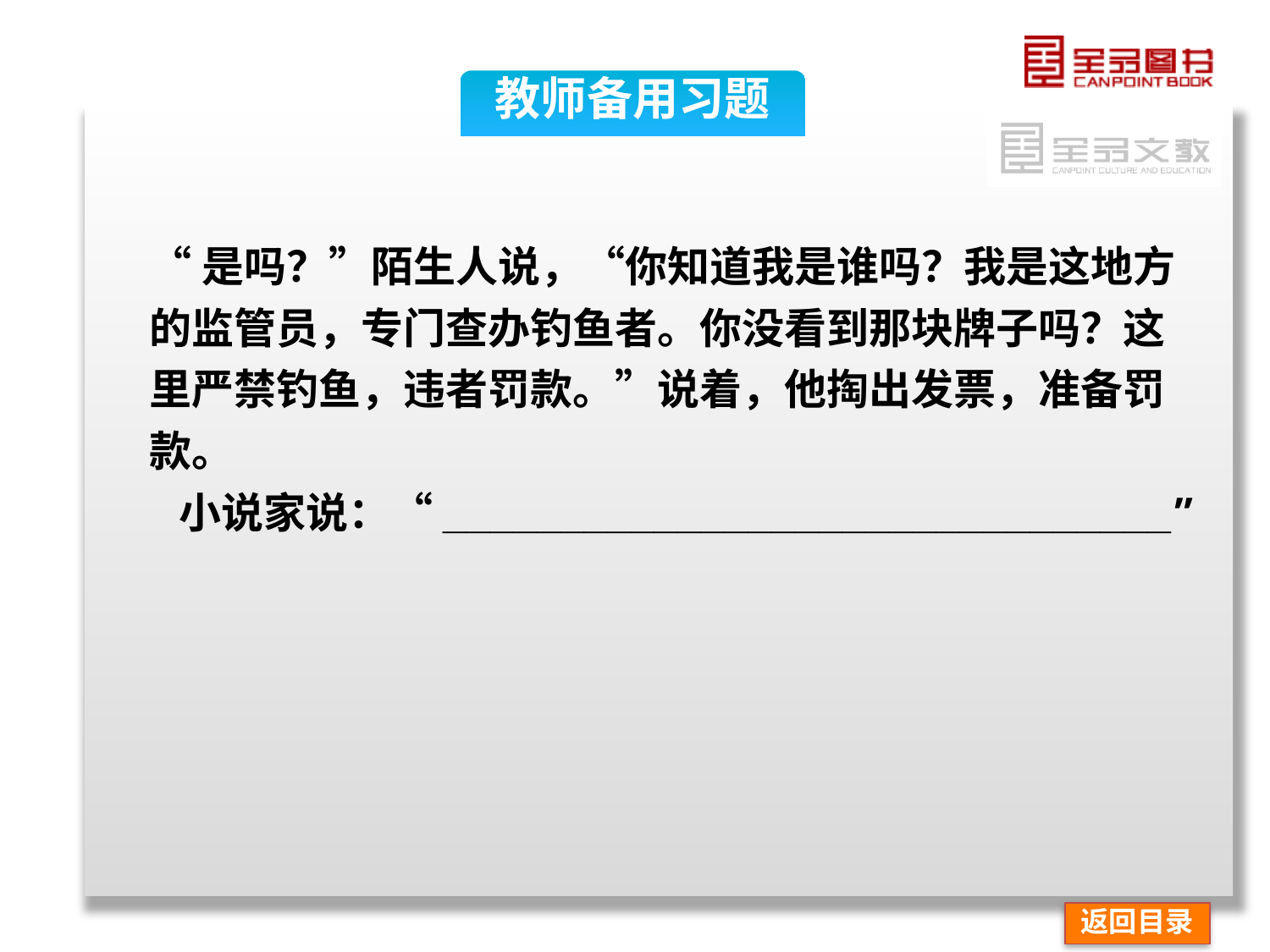

教师备用习题
    “是吗？”陌生人说，“你知道我是谁吗？我是这地方的监管员，专门查办钓鱼者。你没看到那块牌子吗？这里严禁钓鱼，违者罚款。”说着，他掏出发票，准备罚款。
      小说家说：“_______________________________”

返回目录